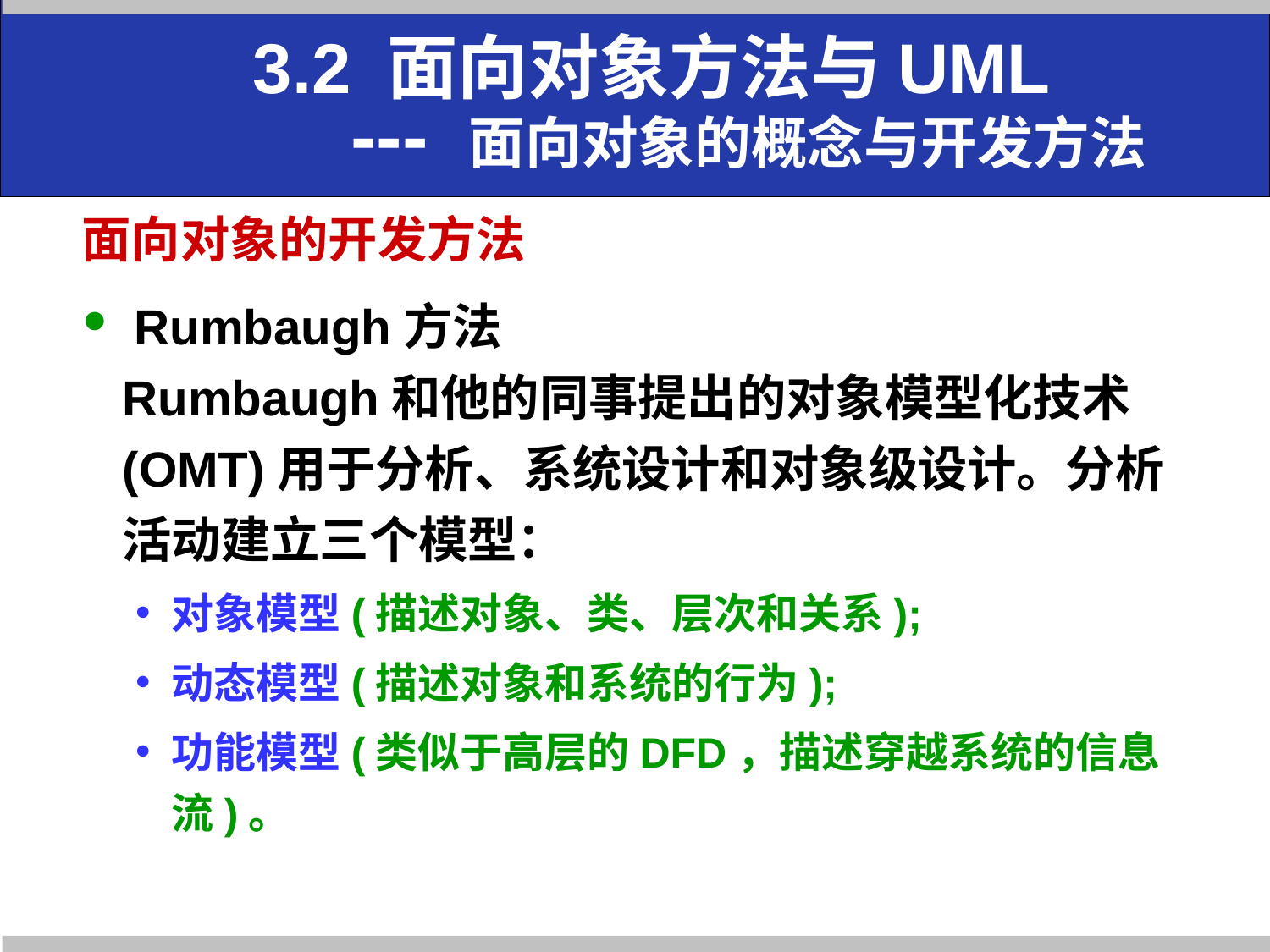

# 3.2 面向对象方法与UML --- 面向对象的概念与开发方法
面向对象的开发方法
 Rumbaugh方法
Rumbaugh和他的同事提出的对象模型化技术(OMT)用于分析、系统设计和对象级设计。分析活动建立三个模型：
对象模型(描述对象、类、层次和关系);
动态模型(描述对象和系统的行为);
功能模型(类似于高层的DFD，描述穿越系统的信息流)。
282